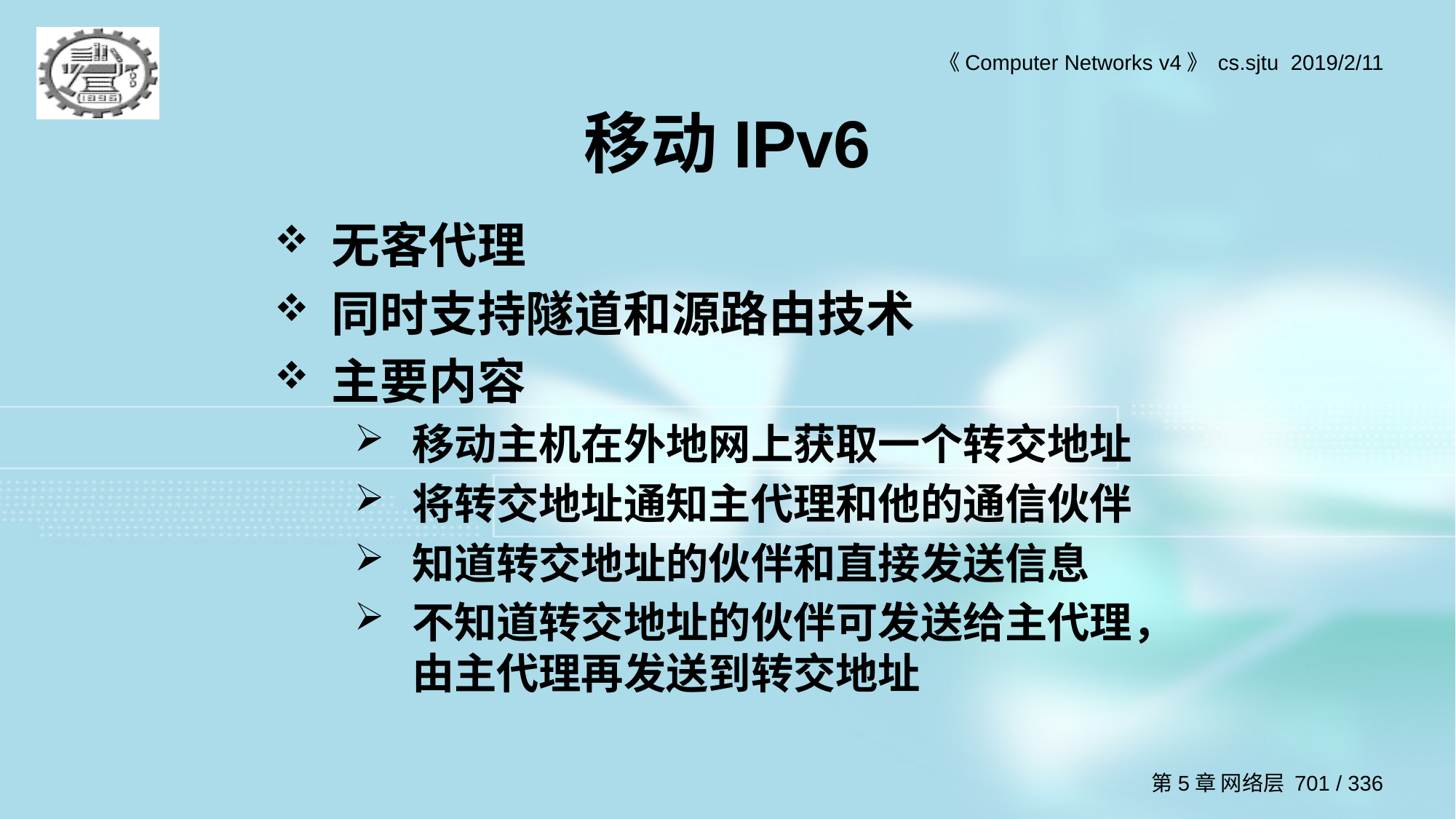

# 移动IPv6
无客代理
同时支持隧道和源路由技术
主要内容
移动主机在外地网上获取一个转交地址
将转交地址通知主代理和他的通信伙伴
知道转交地址的伙伴和直接发送信息
不知道转交地址的伙伴可发送给主代理，由主代理再发送到转交地址